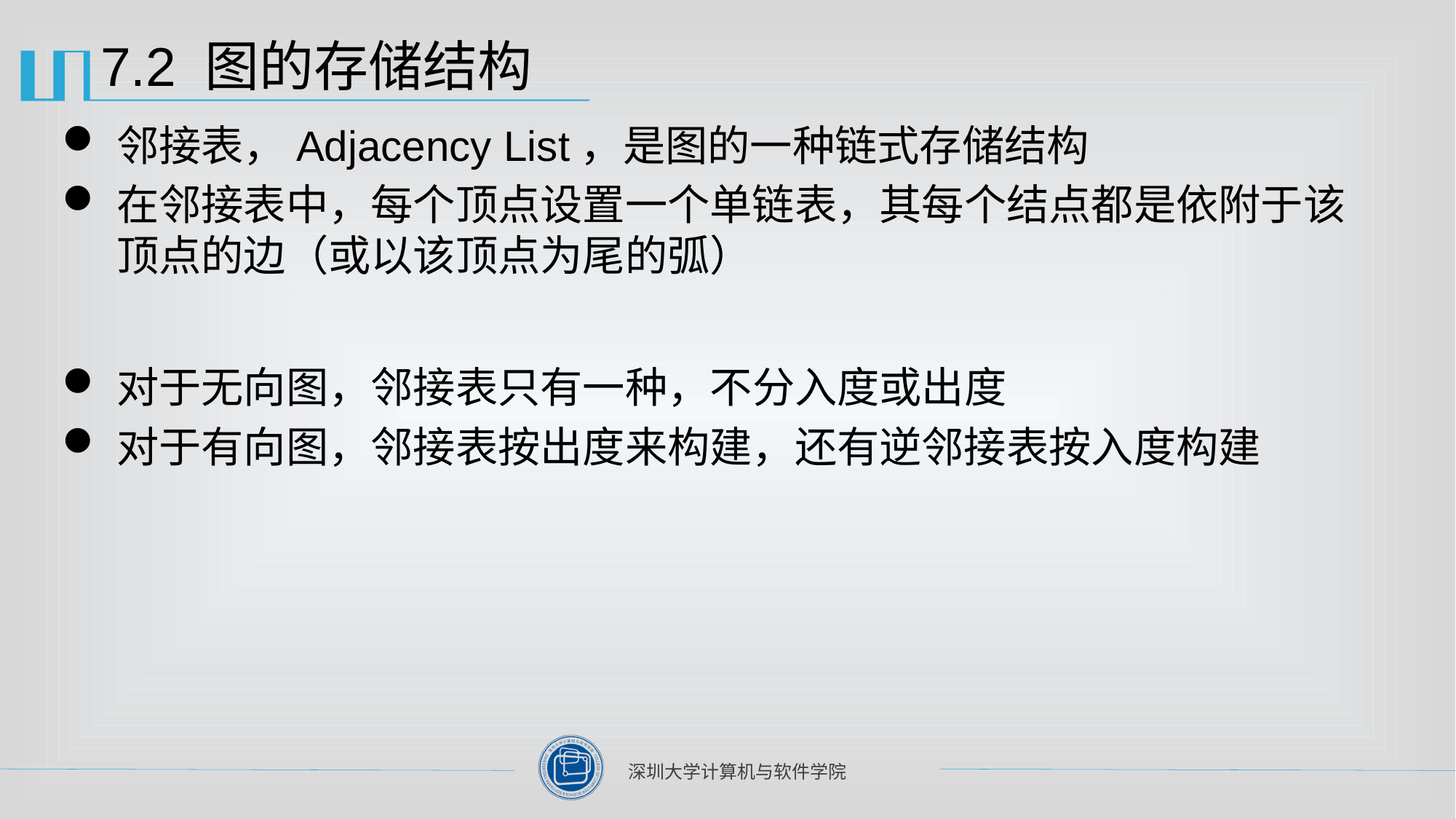

# 7.2 图的存储结构
邻接表，Adjacency List，是图的一种链式存储结构
在邻接表中，每个顶点设置一个单链表，其每个结点都是依附于该顶点的边（或以该顶点为尾的弧）

对于无向图，邻接表只有一种，不分入度或出度
对于有向图，邻接表按出度来构建，还有逆邻接表按入度构建

36